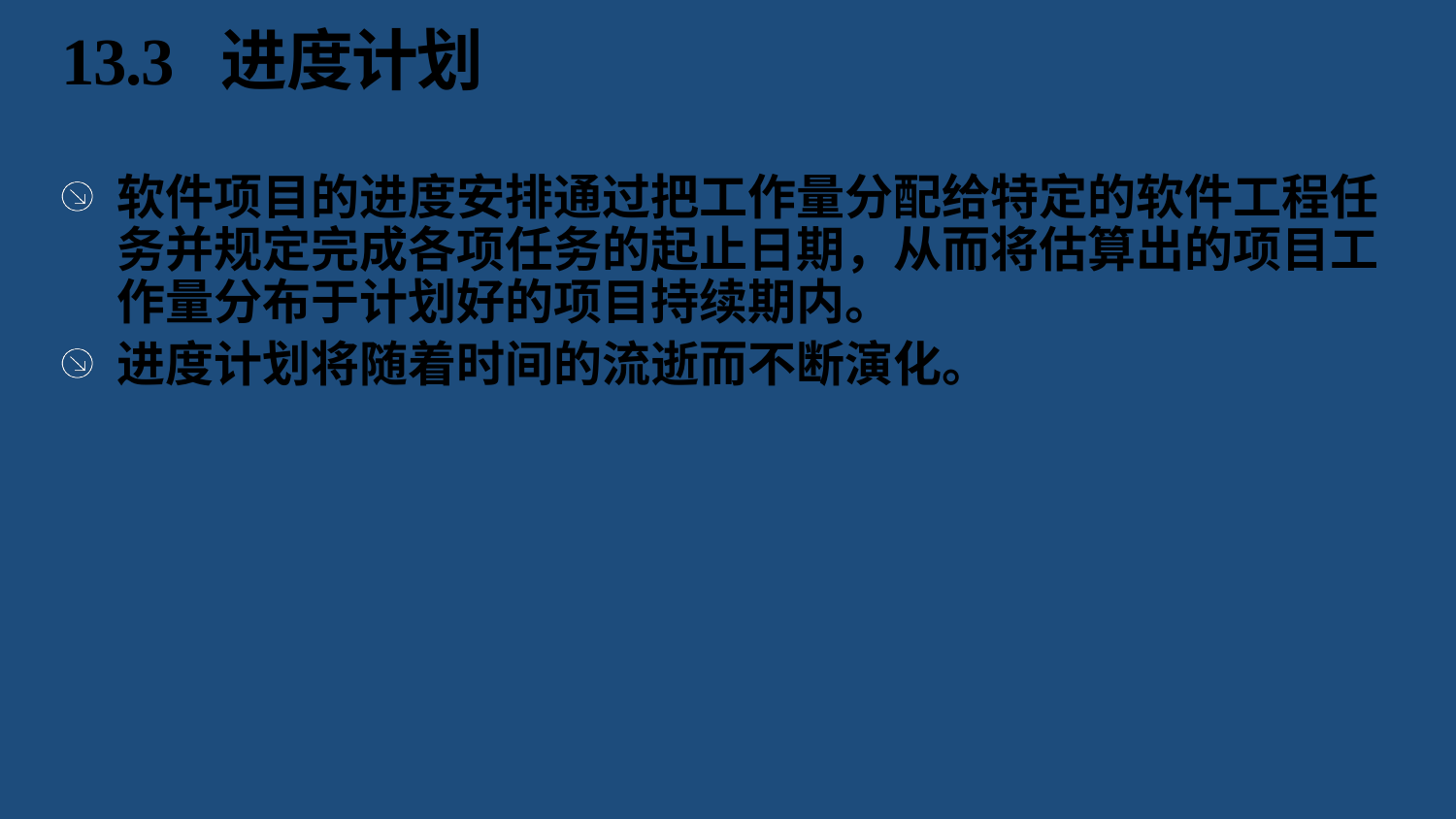

# 13.3  进度计划
软件项目的进度安排通过把工作量分配给特定的软件工程任务并规定完成各项任务的起止日期，从而将估算出的项目工作量分布于计划好的项目持续期内。
进度计划将随着时间的流逝而不断演化。